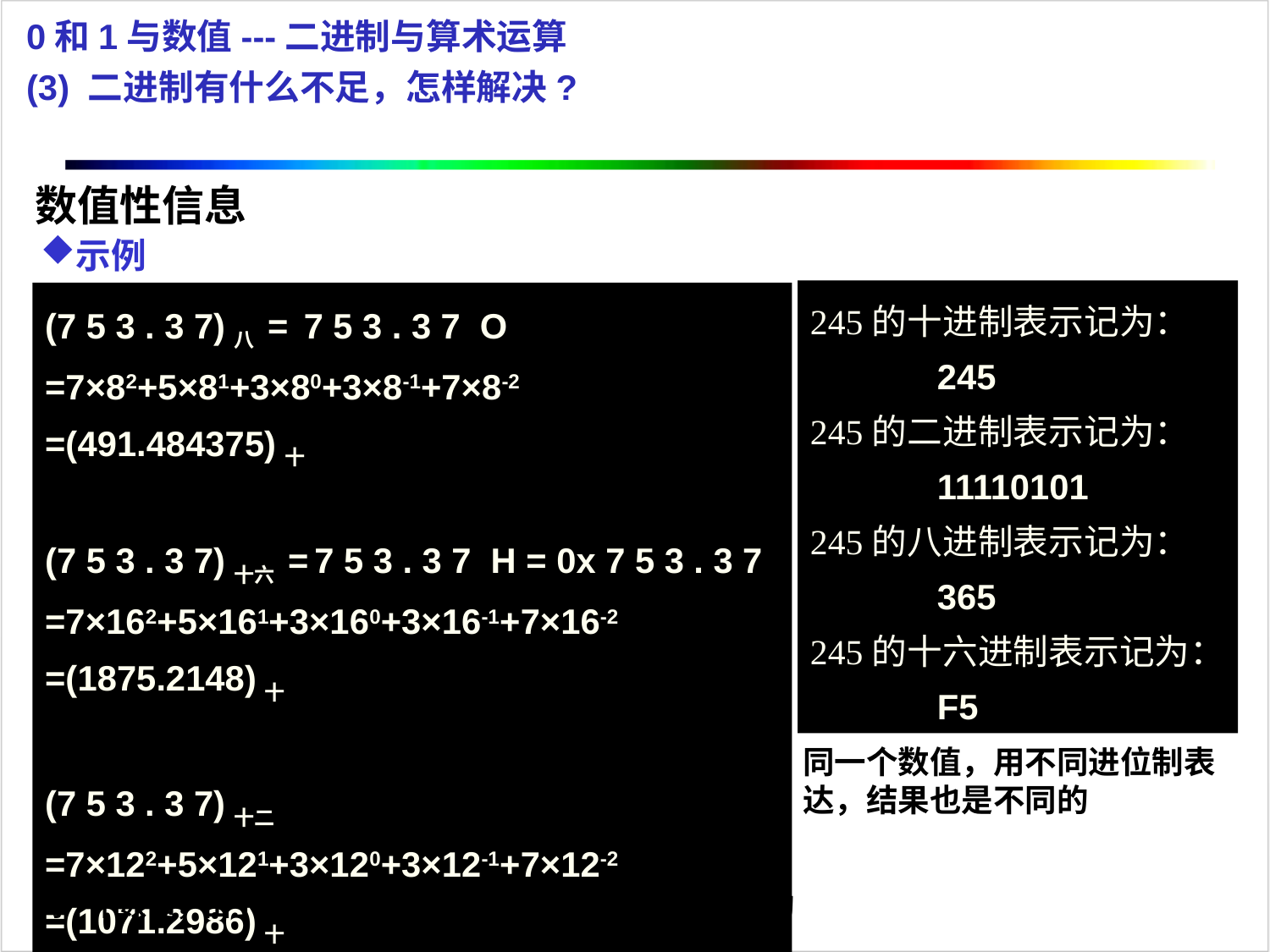

0和1与数值---二进制与算术运算
(3) 二进制有什么不足，怎样解决?
数值性信息
示例
245的十进制表示记为：
	245
245的二进制表示记为：
	11110101
245的八进制表示记为：
	365
245的十六进制表示记为：
	F5
(7 5 3 . 3 7)八 =  7 5 3 . 3 7  O
=7×82+5×81+3×80+3×8-1+7×8-2
=(491.484375)十

(7 5 3 . 3 7)十六 = 7 5 3 . 3 7  H = 0x 7 5 3 . 3 7
=7×162+5×161+3×160+3×16-1+7×16-2
=(1875.2148)十

(7 5 3 . 3 7)十二
=7×122+5×121+3×120+3×12-1+7×12-2
=(1071.2986)十
同一个数值，用不同进位制表达，结果也是不同的
同一个数串，由于进位制不同其所表达的数值大小也是不同的